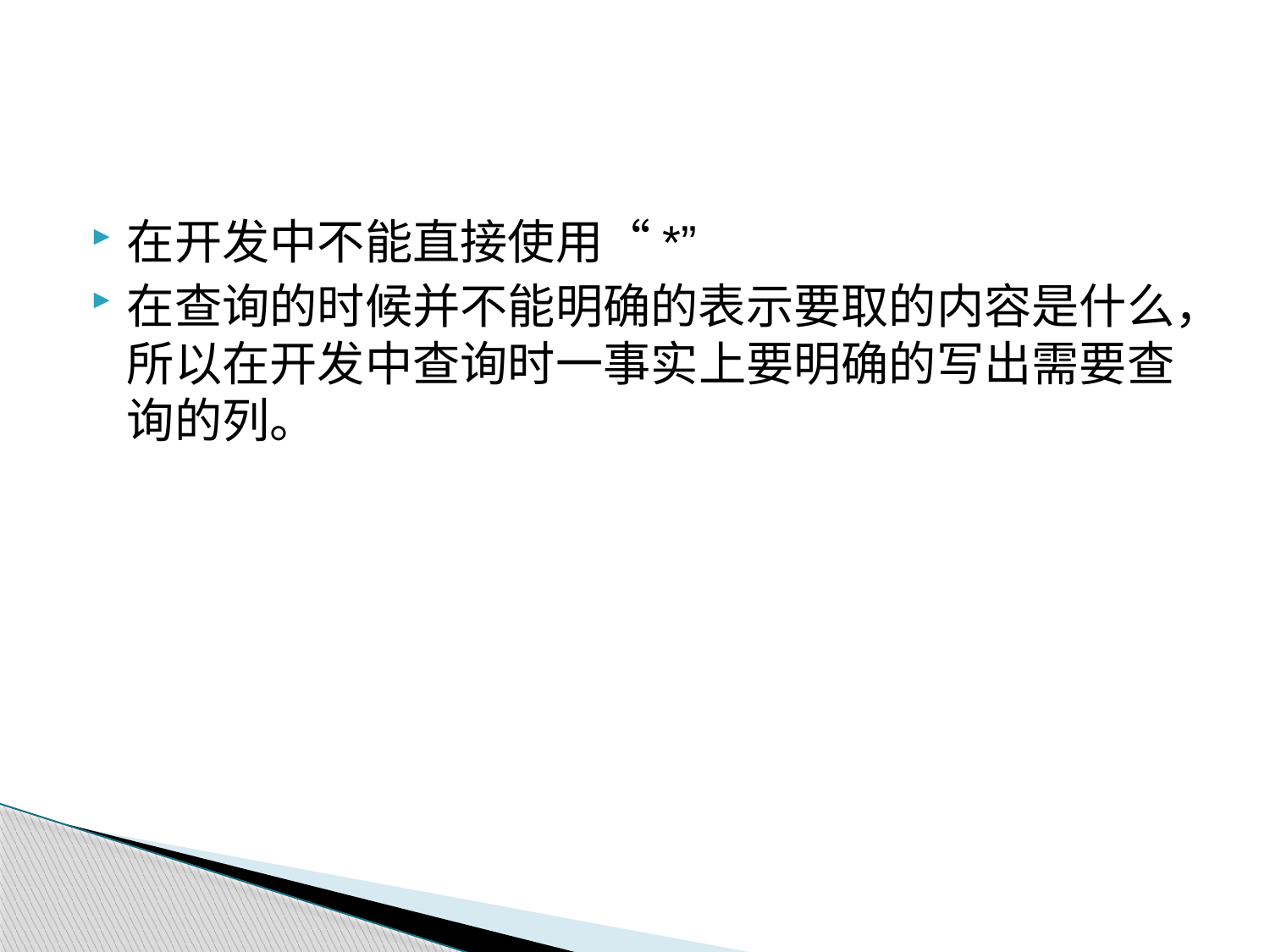

#
在开发中不能直接使用“*”
在查询的时候并不能明确的表示要取的内容是什么，所以在开发中查询时一事实上要明确的写出需要查询的列。